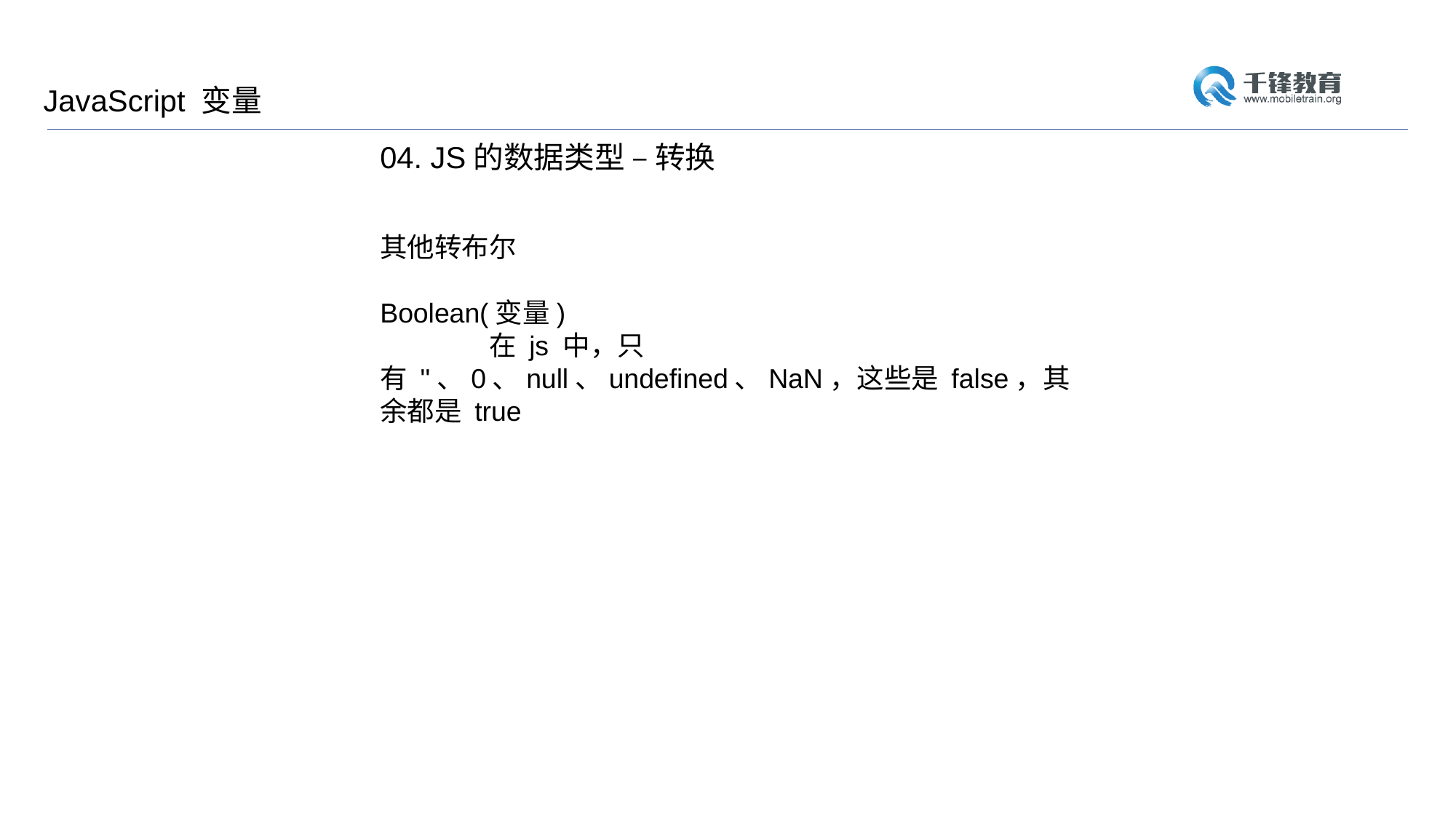

JavaScript 变量
04. JS的数据类型 – 转换
其他转布尔

Boolean(变量)
	在 js 中，只有 ''、0、null、undefined、NaN，这些是 false，其余都是 true